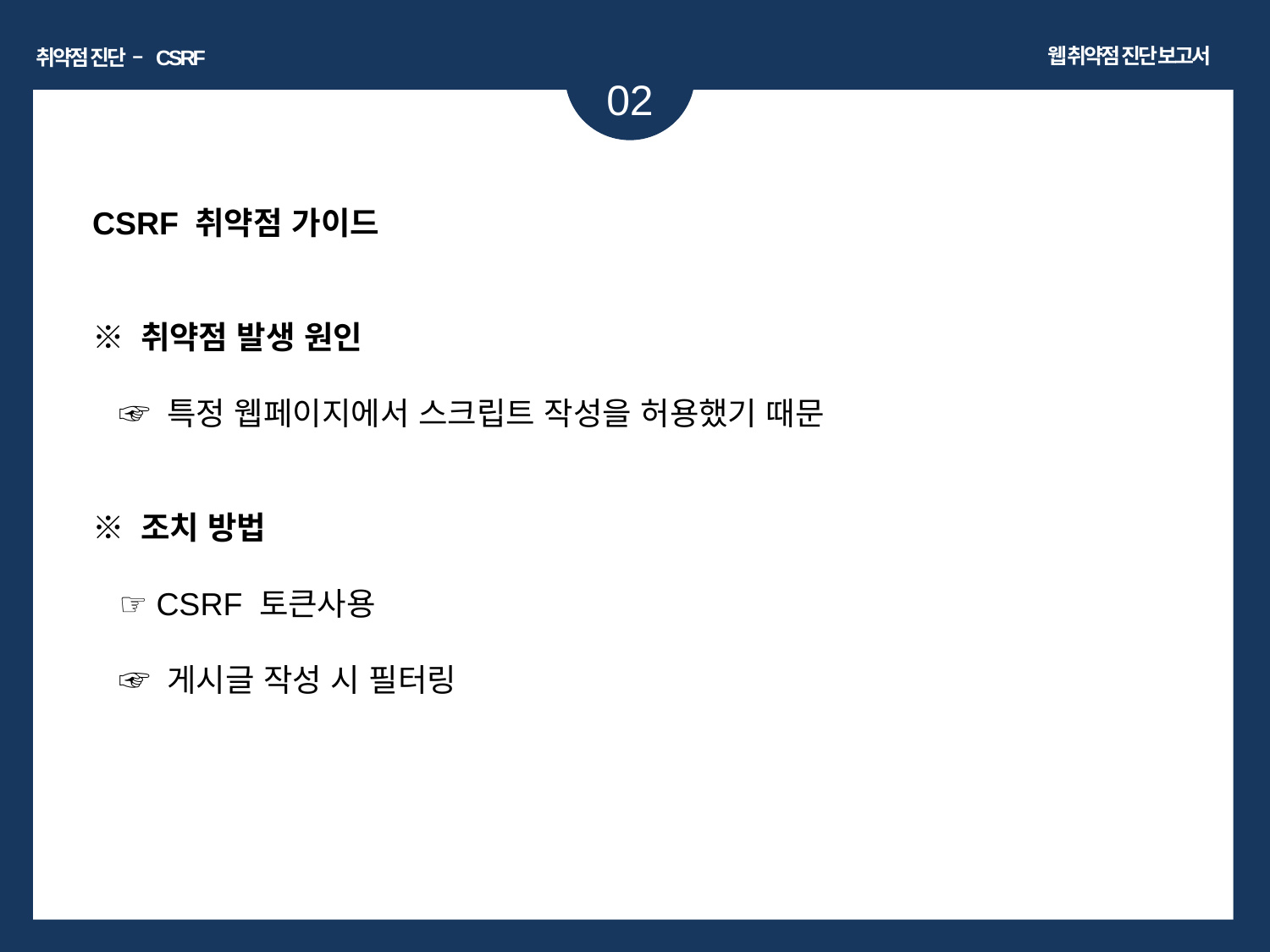

웹 취약점 진단 보고서
취약점 진단  –  CSRF
02

CSRF 취약점 가이드

※ 취약점 발생 원인

   ☞ 특정 웹페이지에서 스크립트 작성을 허용했기 때문

※ 조치 방법

   ☞ CSRF 토큰사용

   ☞ 게시글 작성 시 필터링